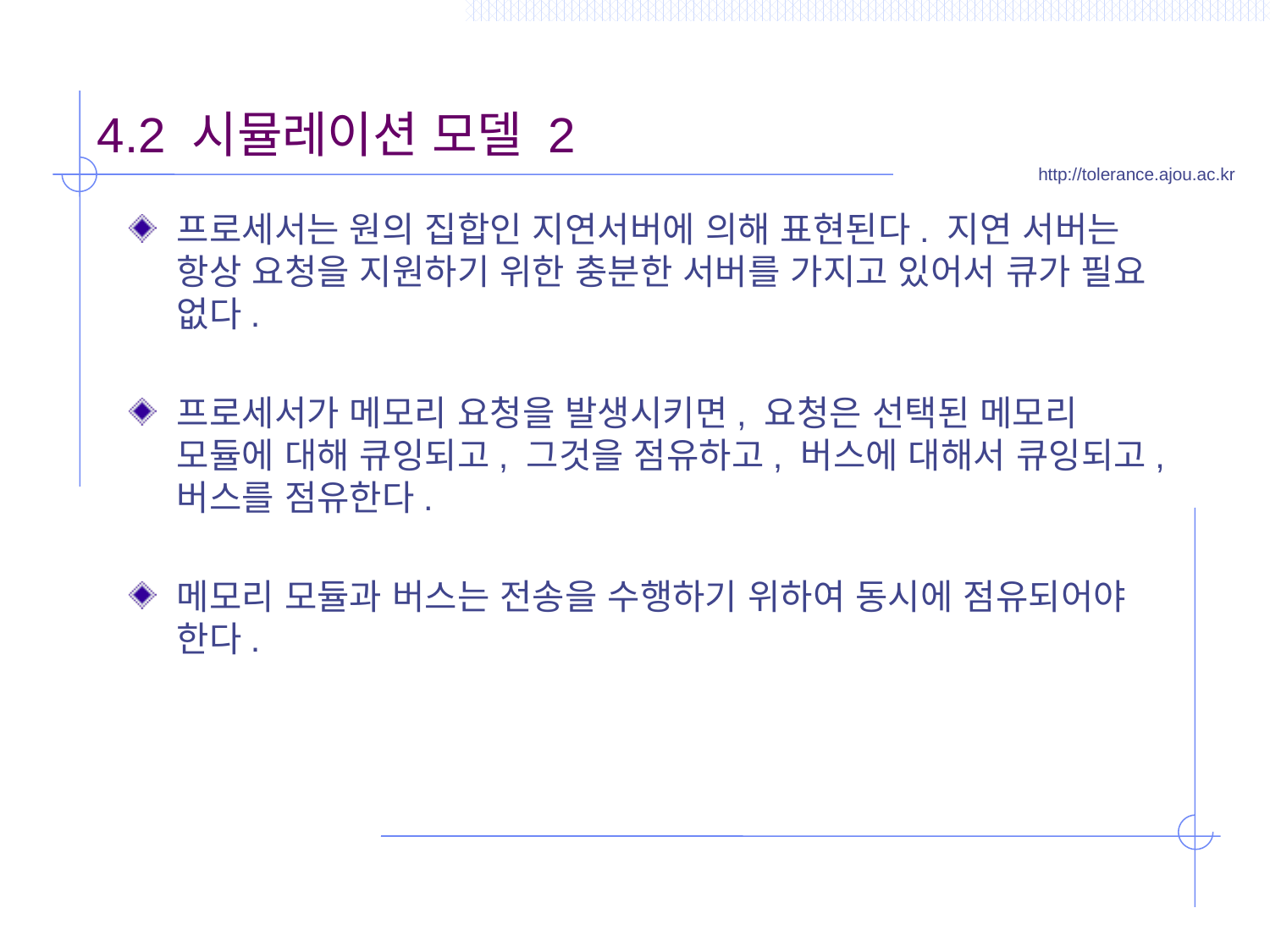

# 4.2 시뮬레이션 모델 2
프로세서는 원의 집합인 지연서버에 의해 표현된다. 지연 서버는 항상 요청을 지원하기 위한 충분한 서버를 가지고 있어서 큐가 필요 없다.

프로세서가 메모리 요청을 발생시키면, 요청은 선택된 메모리 모듈에 대해 큐잉되고, 그것을 점유하고, 버스에 대해서 큐잉되고, 버스를 점유한다.

메모리 모듈과 버스는 전송을 수행하기 위하여 동시에 점유되어야 한다.